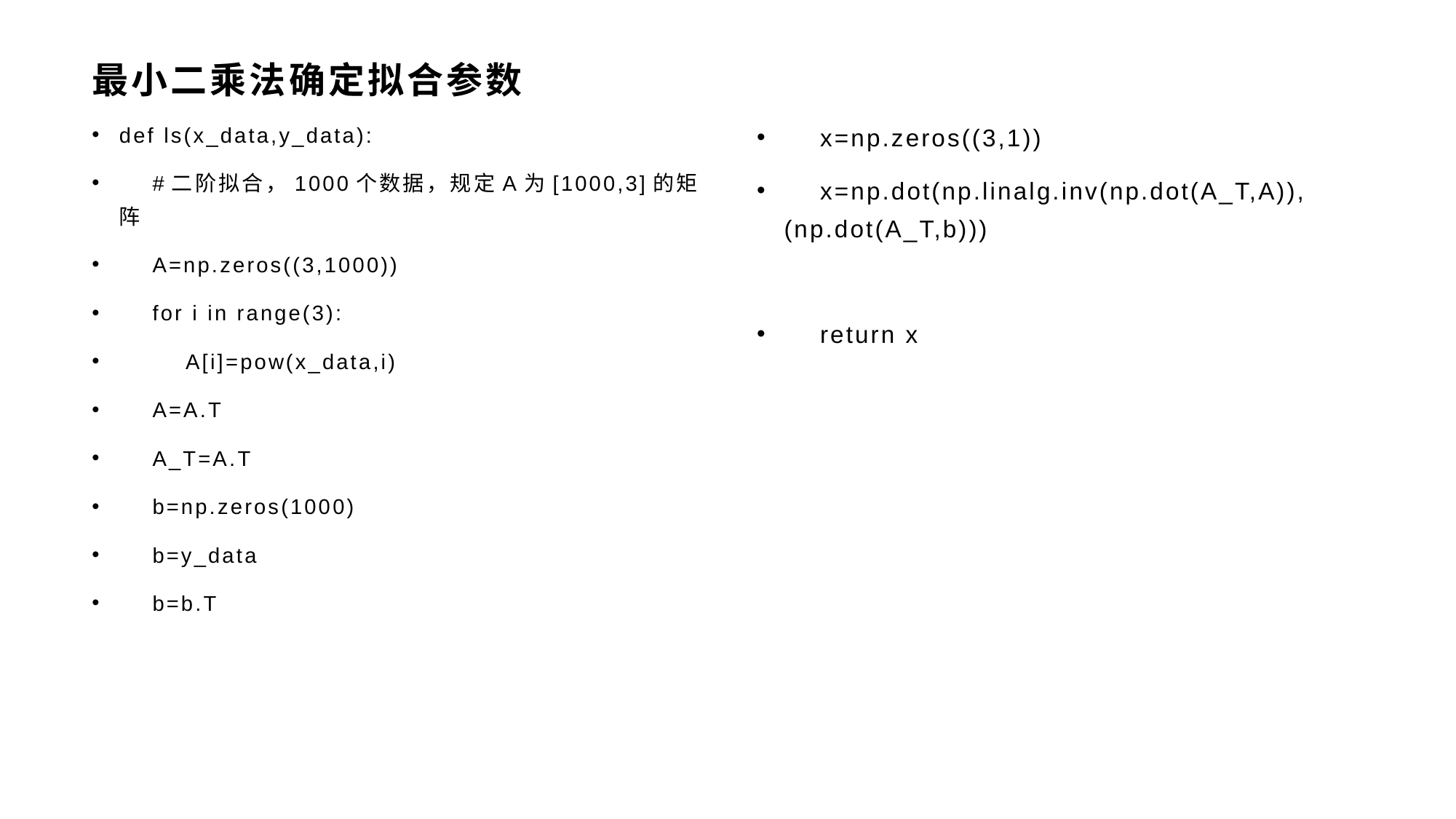

# 最小二乘法确定拟合参数
def ls(x_data,y_data):
    #二阶拟合，1000个数据，规定A为[1000,3]的矩阵
    A=np.zeros((3,1000))
    for i in range(3):
        A[i]=pow(x_data,i)
    A=A.T
    A_T=A.T
    b=np.zeros(1000)
    b=y_data
    b=b.T

    x=np.zeros((3,1))
    x=np.dot(np.linalg.inv(np.dot(A_T,A)),(np.dot(A_T,b)))

    return x